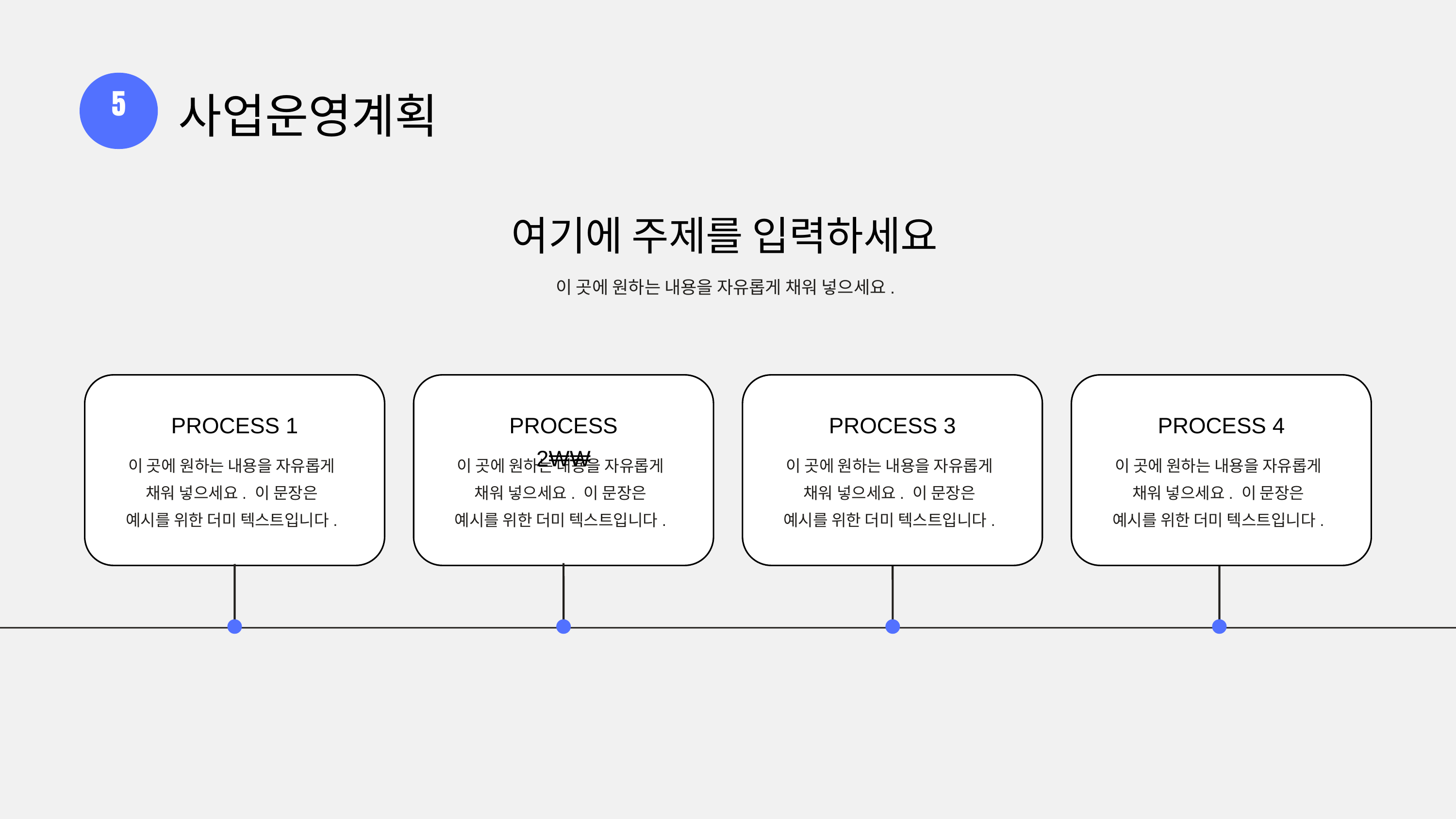

5
사업운영계획
여기에 주제를 입력하세요
이 곳에 원하는 내용을 자유롭게 채워 넣으세요.

PROCESS 1
PROCESS 2₩₩
PROCESS 3
PROCESS 4
이 곳에 원하는 내용을 자유롭게 채워 넣으세요. 이 문장은 예시를 위한 더미 텍스트입니다.
이 곳에 원하는 내용을 자유롭게 채워 넣으세요. 이 문장은 예시를 위한 더미 텍스트입니다.
이 곳에 원하는 내용을 자유롭게 채워 넣으세요. 이 문장은 예시를 위한 더미 텍스트입니다.
이 곳에 원하는 내용을 자유롭게 채워 넣으세요. 이 문장은 예시를 위한 더미 텍스트입니다.